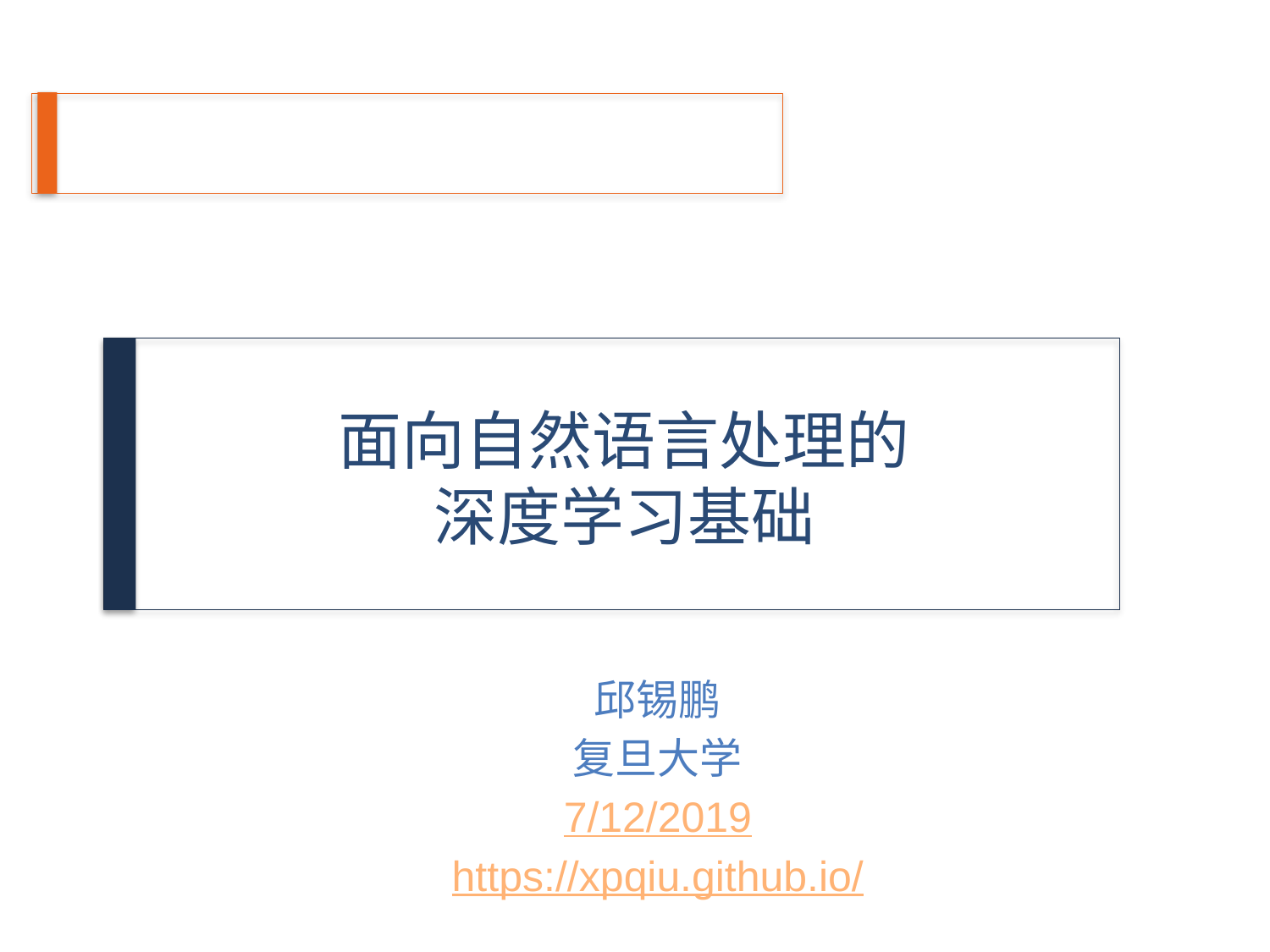

# 面向自然语言处理的 深度学习基础
邱锡鹏
复旦大学
7/12/2019
https://xpqiu.github.io/